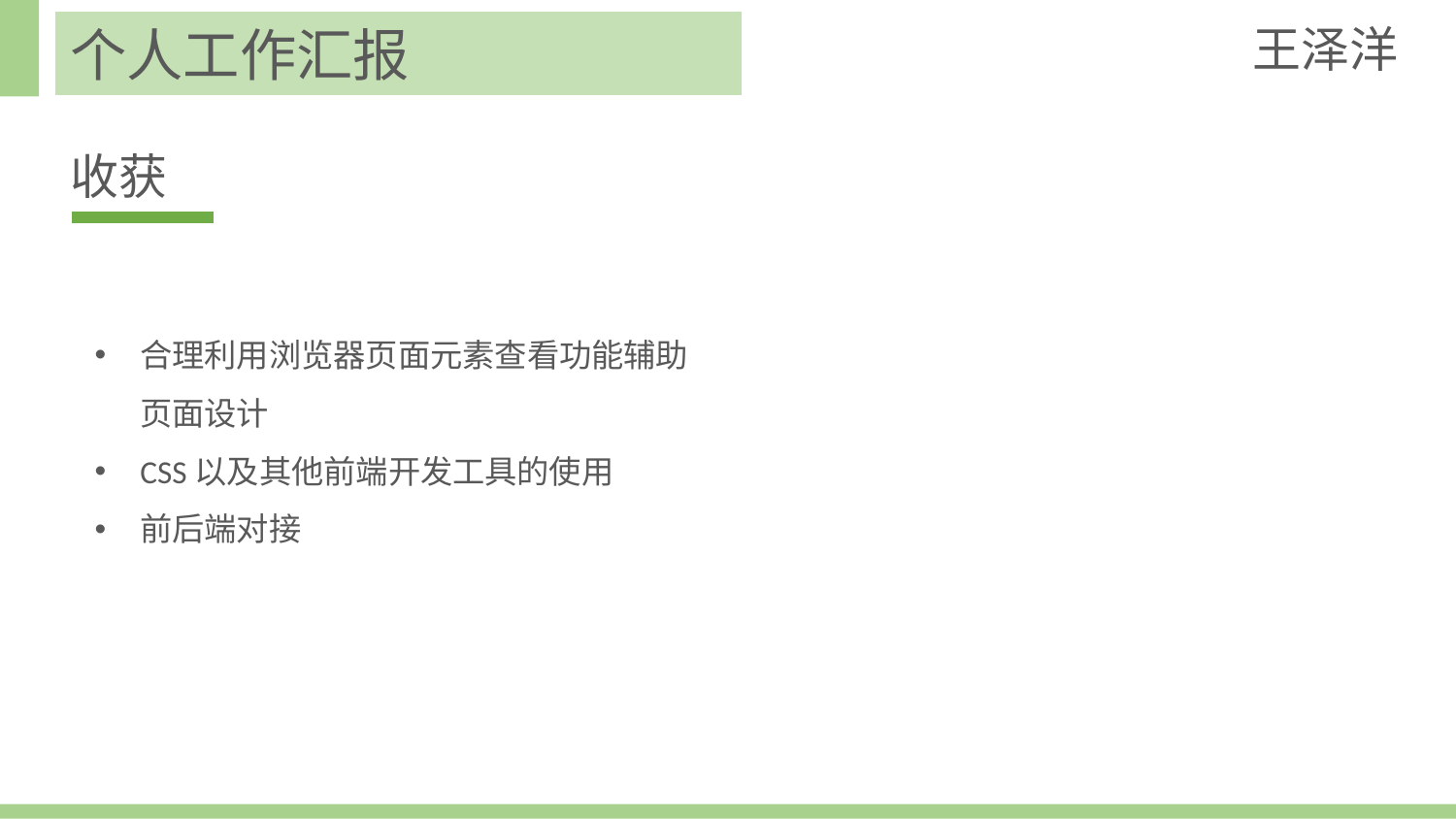

王泽洋
个人工作汇报
收获
合理利用浏览器页面元素查看功能辅助页面设计
CSS以及其他前端开发工具的使用
前后端对接